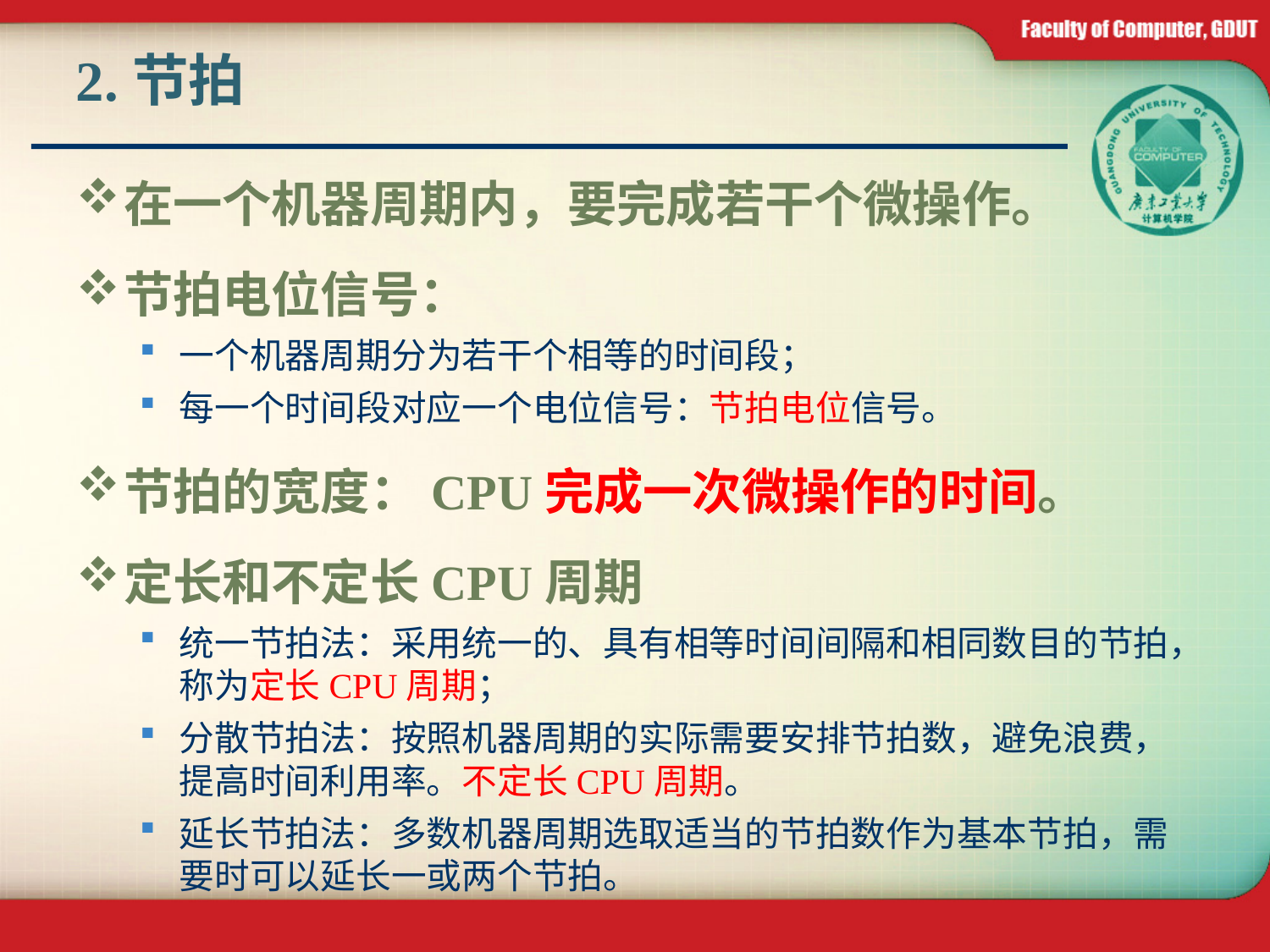

# 2.节拍
在一个机器周期内，要完成若干个微操作。
节拍电位信号：
一个机器周期分为若干个相等的时间段；
每一个时间段对应一个电位信号：节拍电位信号。
节拍的宽度：CPU完成一次微操作的时间。
定长和不定长CPU周期
统一节拍法：采用统一的、具有相等时间间隔和相同数目的节拍，称为定长CPU周期；
分散节拍法：按照机器周期的实际需要安排节拍数，避免浪费，提高时间利用率。不定长CPU周期。
延长节拍法：多数机器周期选取适当的节拍数作为基本节拍，需要时可以延长一或两个节拍。